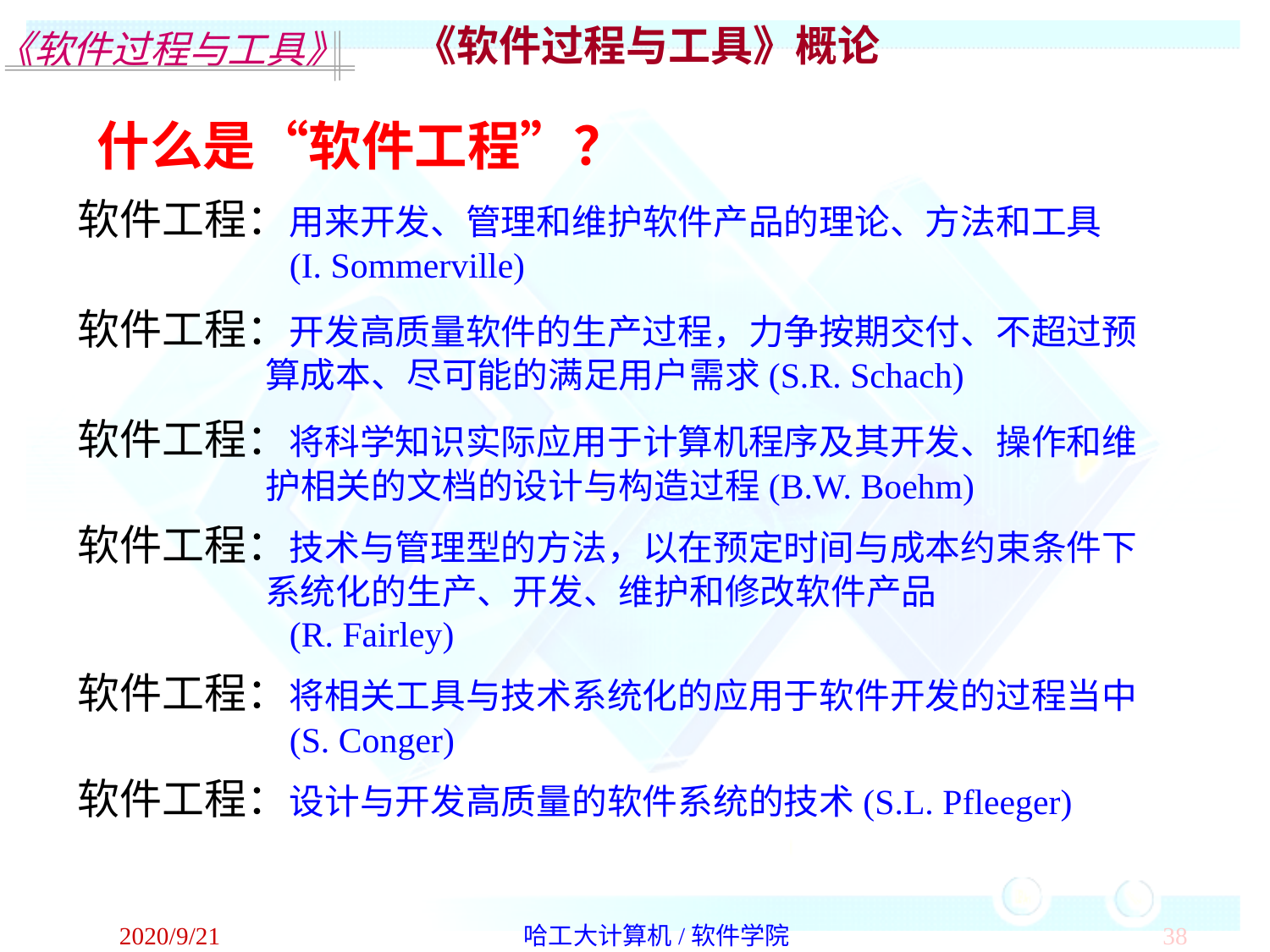

《软件过程与工具》概论
什么是“软件工程”？
软件工程：用来开发、管理和维护软件产品的理论、方法和工具
                          (I. Sommerville)
软件工程：开发高质量软件的生产过程，力争按期交付、不超过预
                        算成本、尽可能的满足用户需求(S.R. Schach)
软件工程：将科学知识实际应用于计算机程序及其开发、操作和维
                        护相关的文档的设计与构造过程(B.W. Boehm)
软件工程：技术与管理型的方法，以在预定时间与成本约束条件下
                        系统化的生产、开发、维护和修改软件产品
                          (R. Fairley)
软件工程：将相关工具与技术系统化的应用于软件开发的过程当中
                          (S. Conger)
软件工程：设计与开发高质量的软件系统的技术(S.L. Pfleeger)